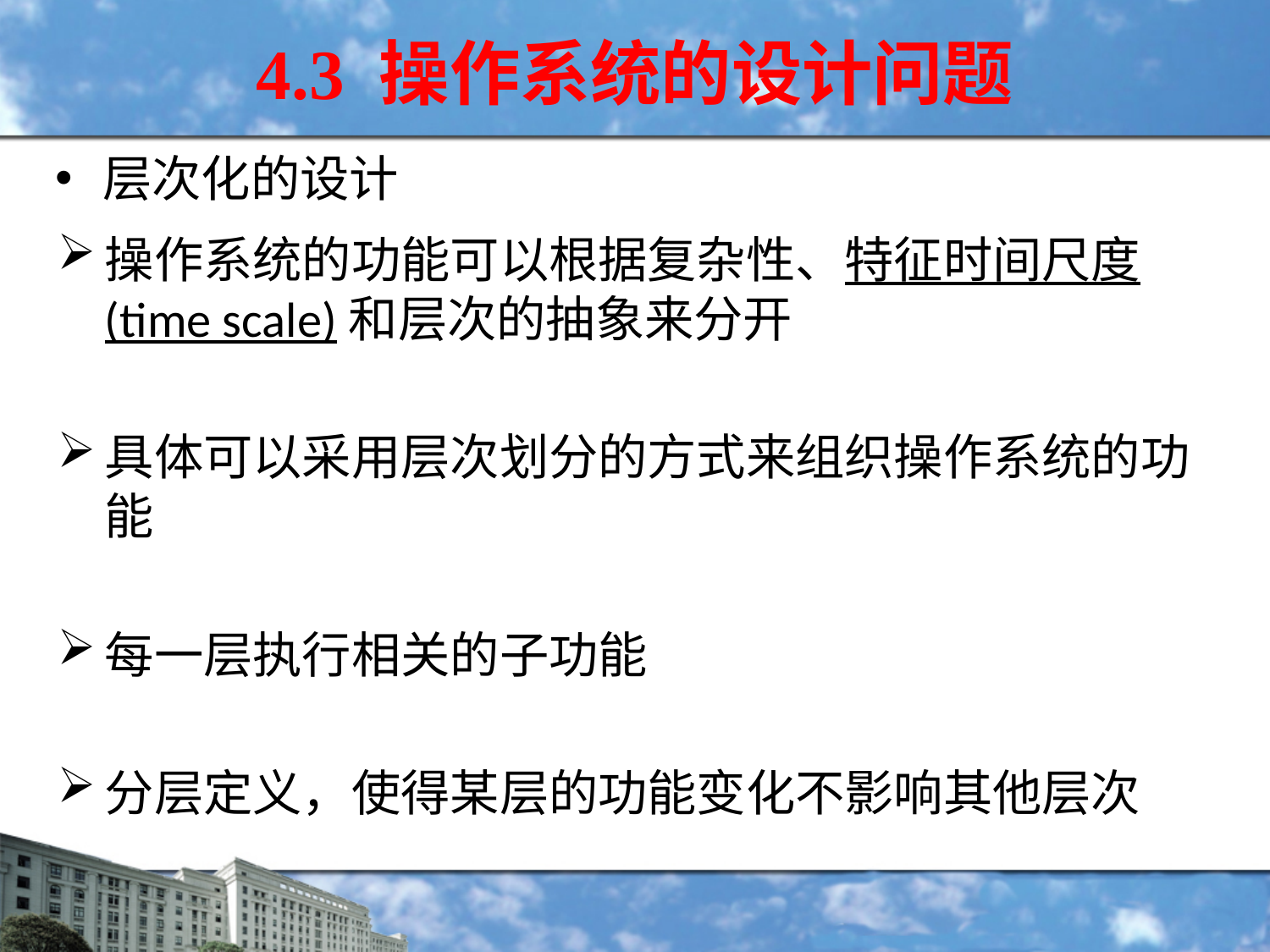

# 4.3 操作系统的设计问题
层次化的设计
操作系统的功能可以根据复杂性、特征时间尺度(time scale)和层次的抽象来分开

具体可以采用层次划分的方式来组织操作系统的功能

每一层执行相关的子功能

分层定义，使得某层的功能变化不影响其他层次